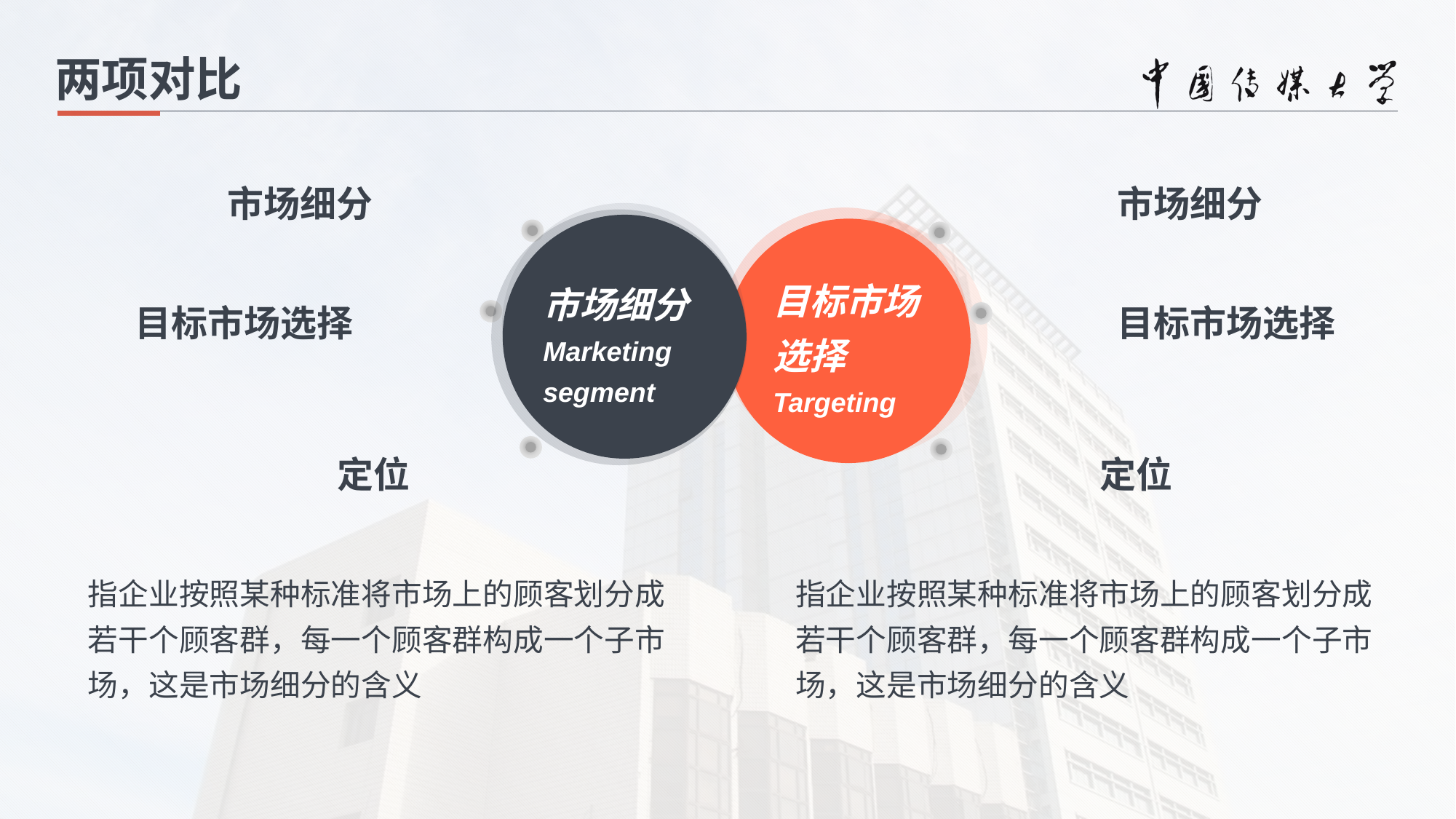

两项对比
市场细分
市场细分

目标市场选择
Targeting
市场细分
Marketing segment
目标市场选择
目标市场选择
定位
定位

指企业按照某种标准将市场上的顾客划分成若干个顾客群，每一个顾客群构成一个子市场，这是市场细分的含义
指企业按照某种标准将市场上的顾客划分成若干个顾客群，每一个顾客群构成一个子市场，这是市场细分的含义